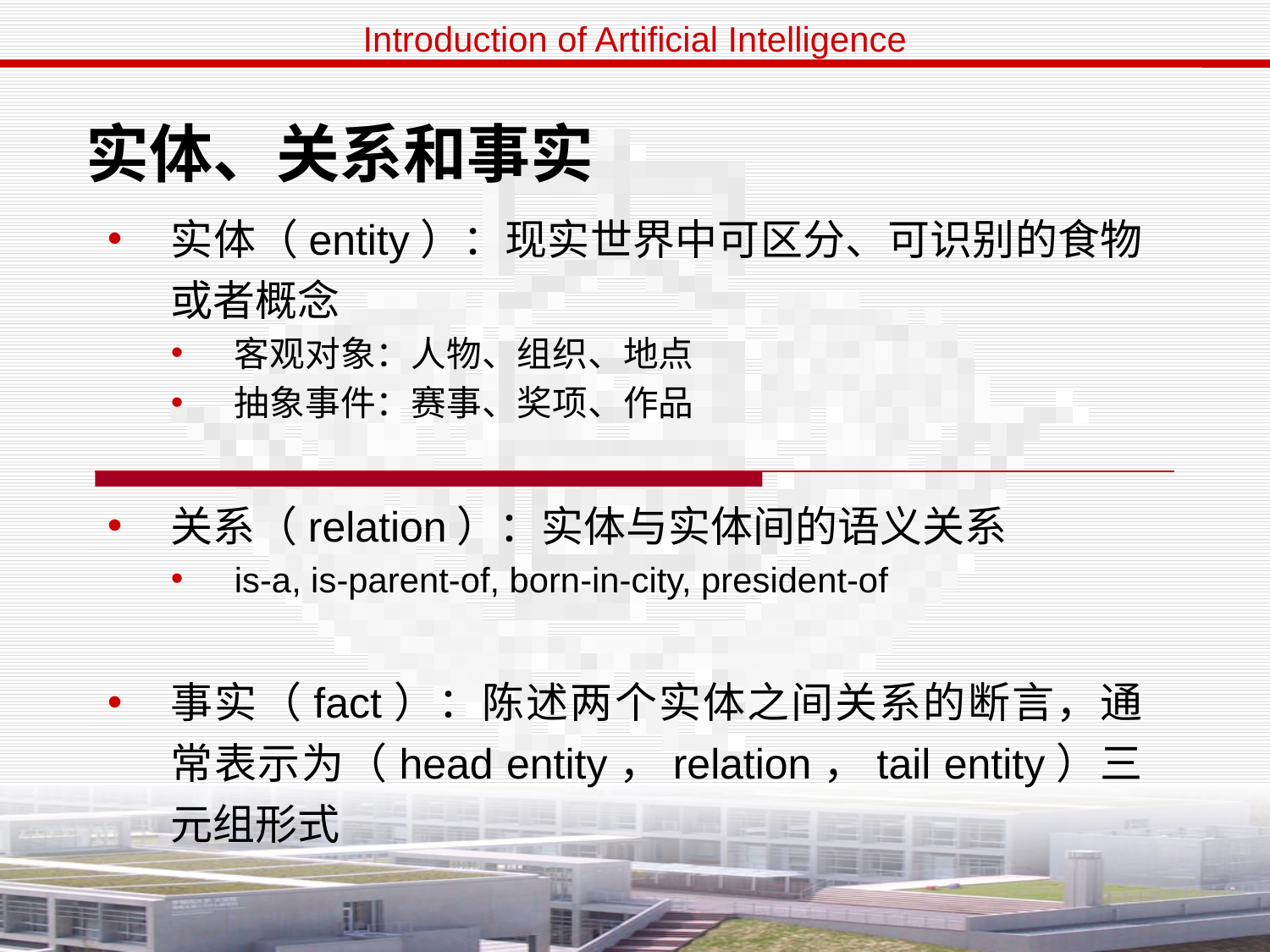

# 实体、关系和事实
实体（entity）：现实世界中可区分、可识别的食物或者概念
客观对象：人物、组织、地点
抽象事件：赛事、奖项、作品

关系（relation）：实体与实体间的语义关系
is-a, is-parent-of, born-in-city, president-of

事实（fact）：陈述两个实体之间关系的断言，通常表示为（head entity，relation，tail entity）三元组形式